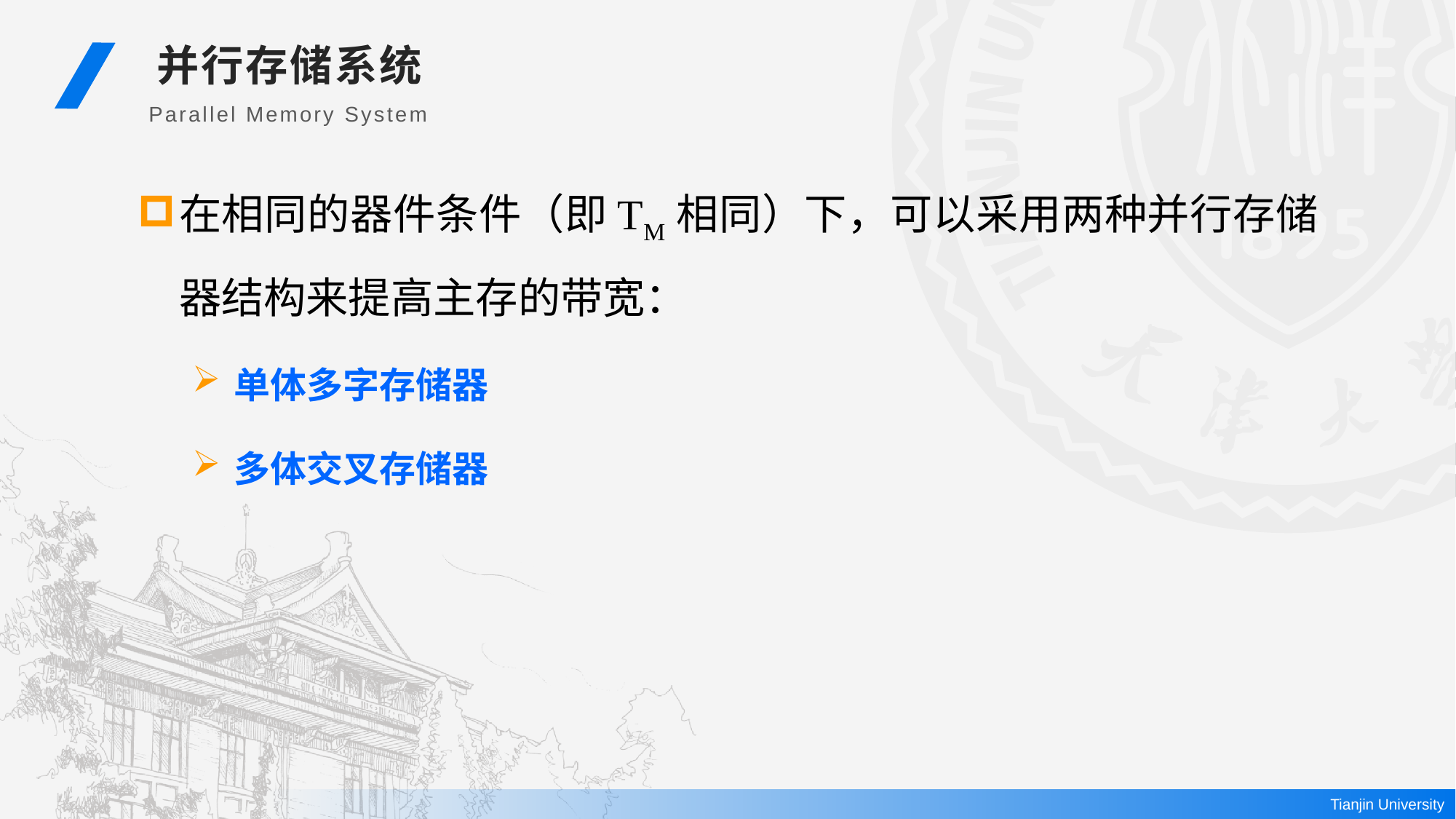

并行存储系统
Parallel Memory System
在相同的器件条件（即TM相同）下，可以采用两种并行存储器结构来提高主存的带宽：
单体多字存储器
多体交叉存储器